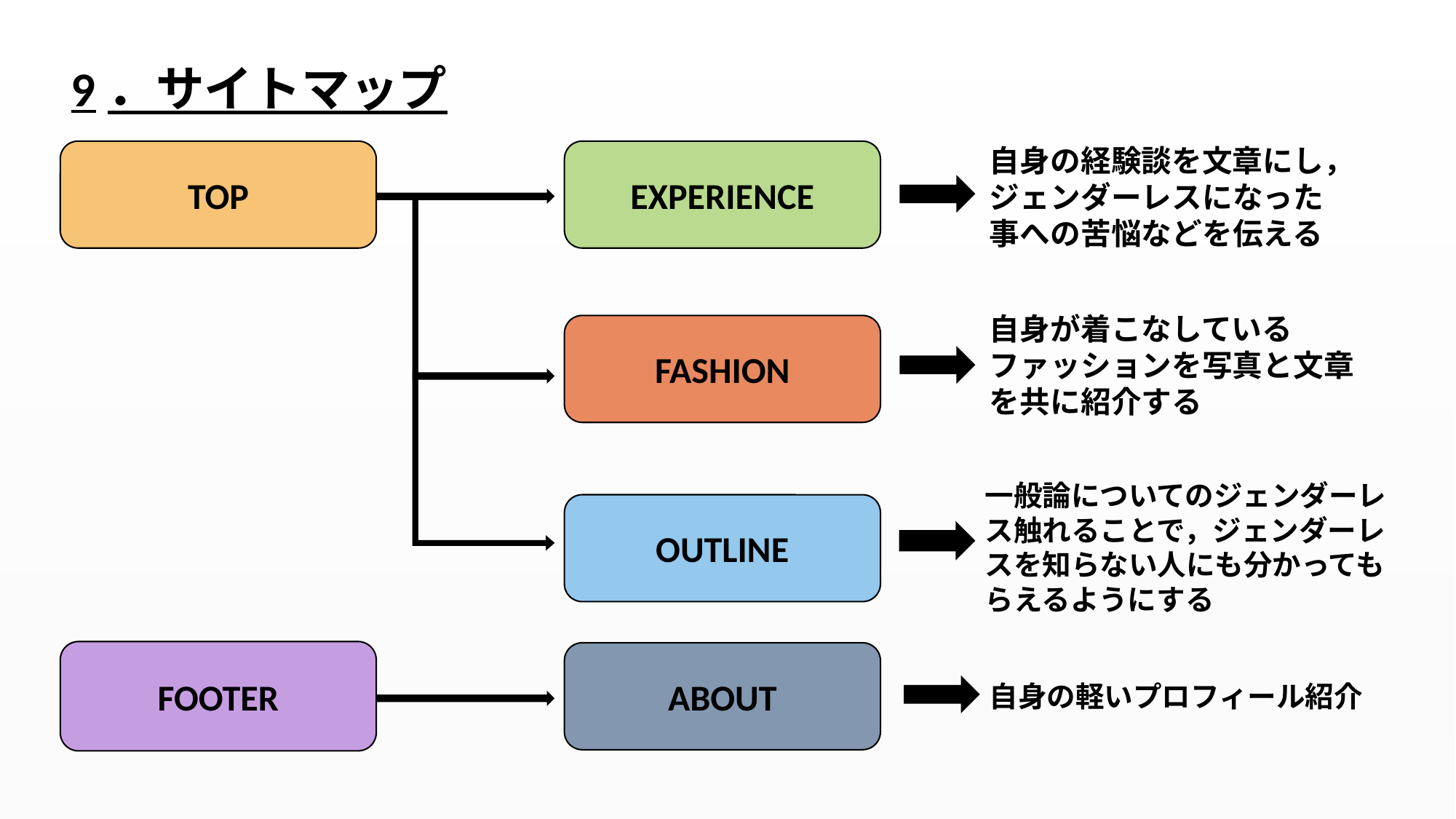

# 9．サイトマップ

自身の経験談を文章にし，ジェンダーレスになった事への苦悩などを伝える
TOP
EXPERIENCE

自身が着こなしているファッションを写真と文章を共に紹介する
FASHION

一般論についてのジェンダーレス触れることで，ジェンダーレスを知らない人にも分かってもらえるようにする
OUTLINE

FOOTER
ABOUT
自身の軽いプロフィール紹介